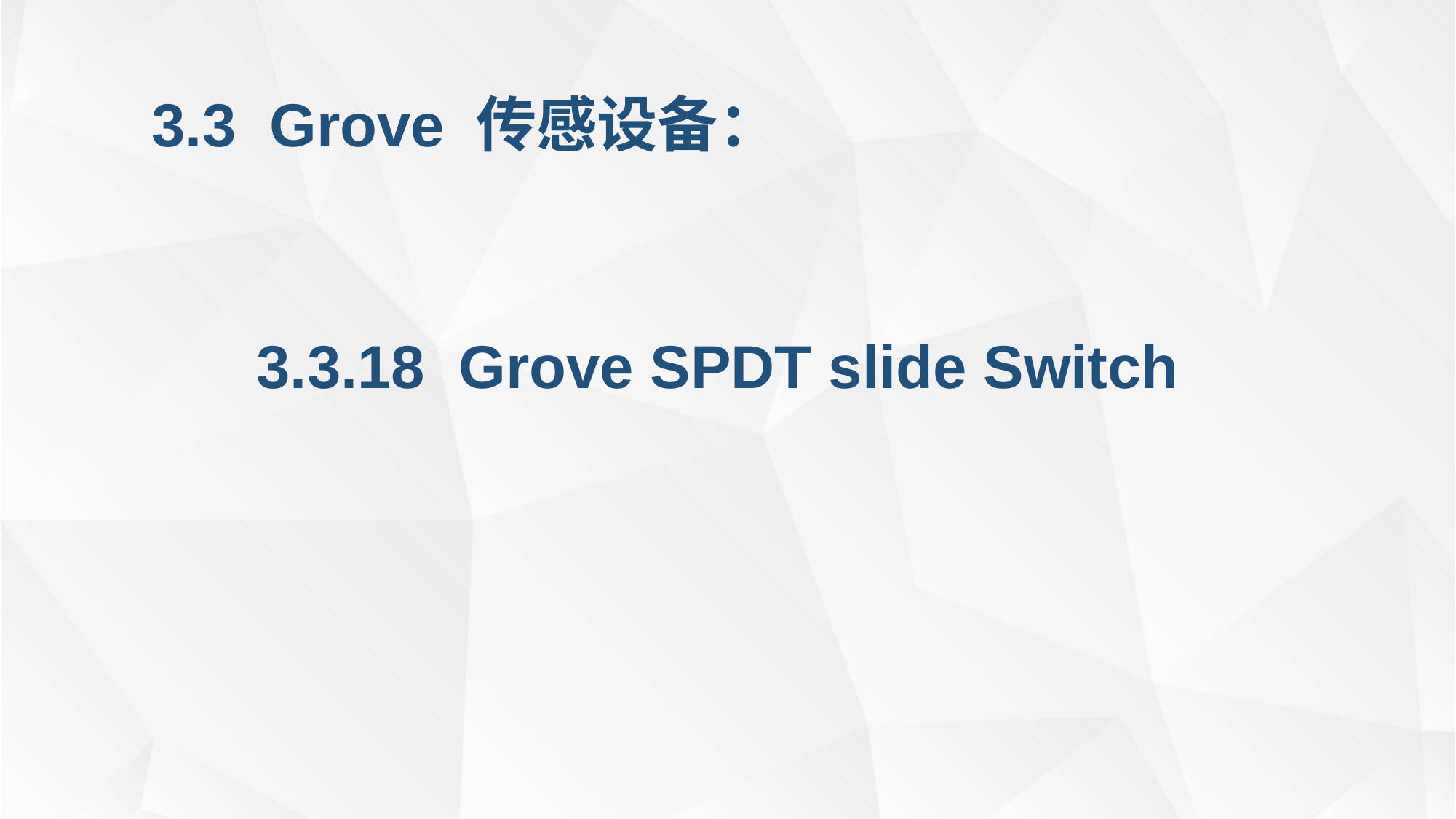

3.3  Grove 传感设备：

3.3.18  Grove SPDT slide Switch